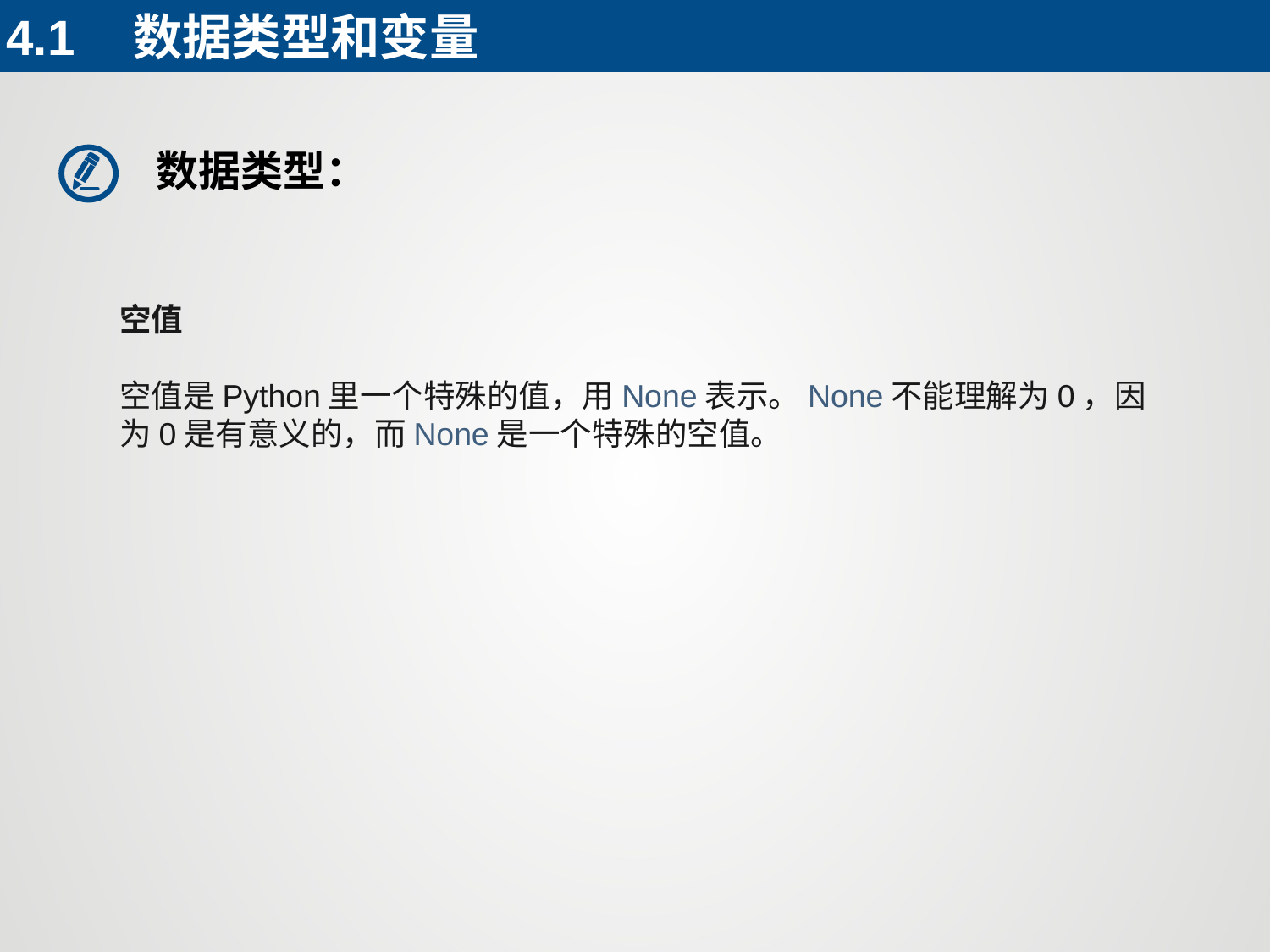

4.1	数据类型和变量
数据类型：

空值

空值是Python里一个特殊的值，用None表示。None不能理解为0，因为0是有意义的，而None是一个特殊的空值。